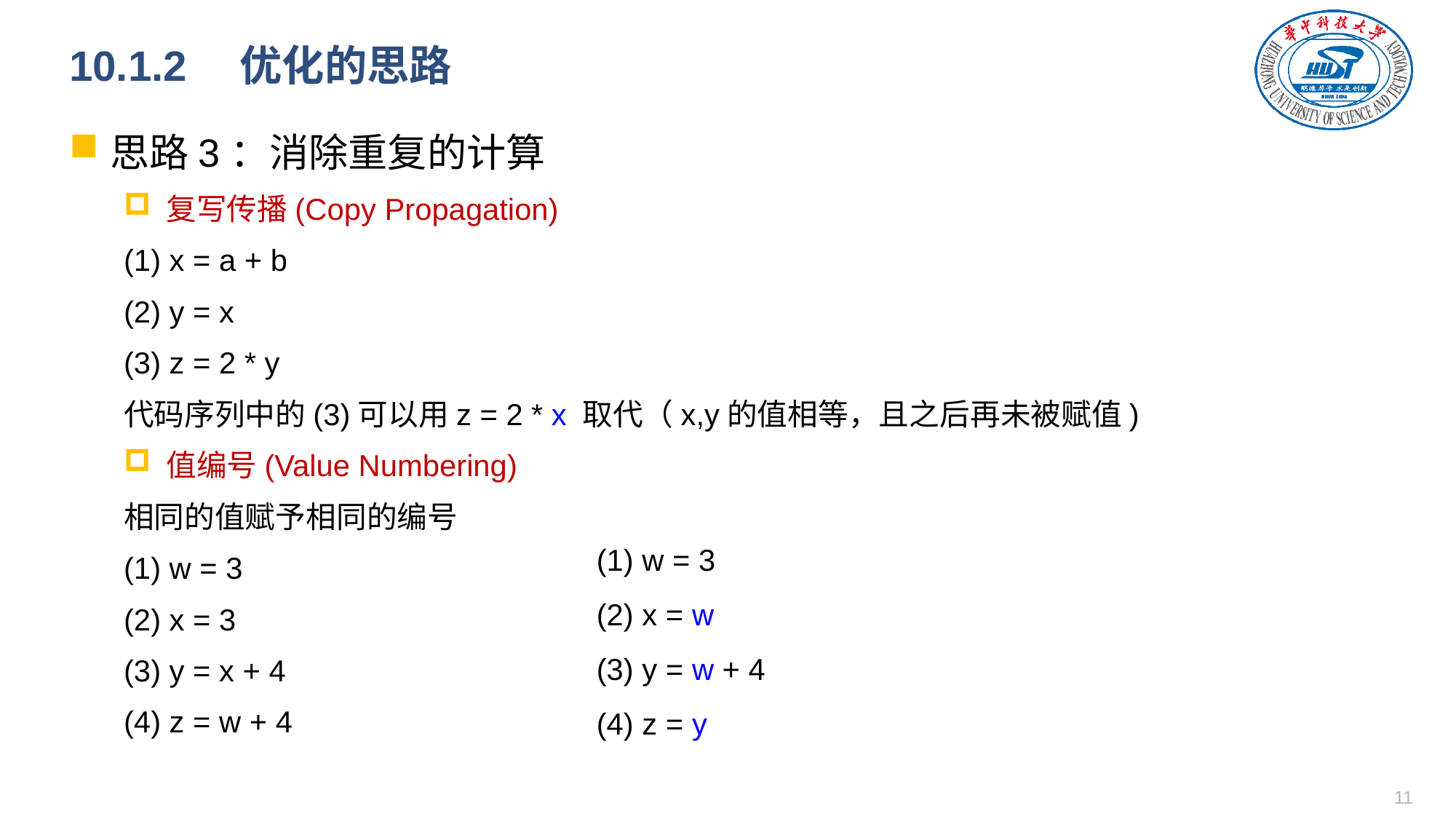

# 10.1.2　优化的思路
思路3：消除重复的计算
复写传播(Copy Propagation)
(1) x = a + b
(2) y = x
(3) z = 2 * y
代码序列中的(3)可以用z = 2 * x 取代（x,y的值相等，且之后再未被赋值)
值编号(Value Numbering)
相同的值赋予相同的编号
(1) w = 3
(2) x = 3
(3) y = x + 4
(4) z = w + 4

(1) w = 3
(2) x = w
(3) y = w + 4
(4) z = y
11